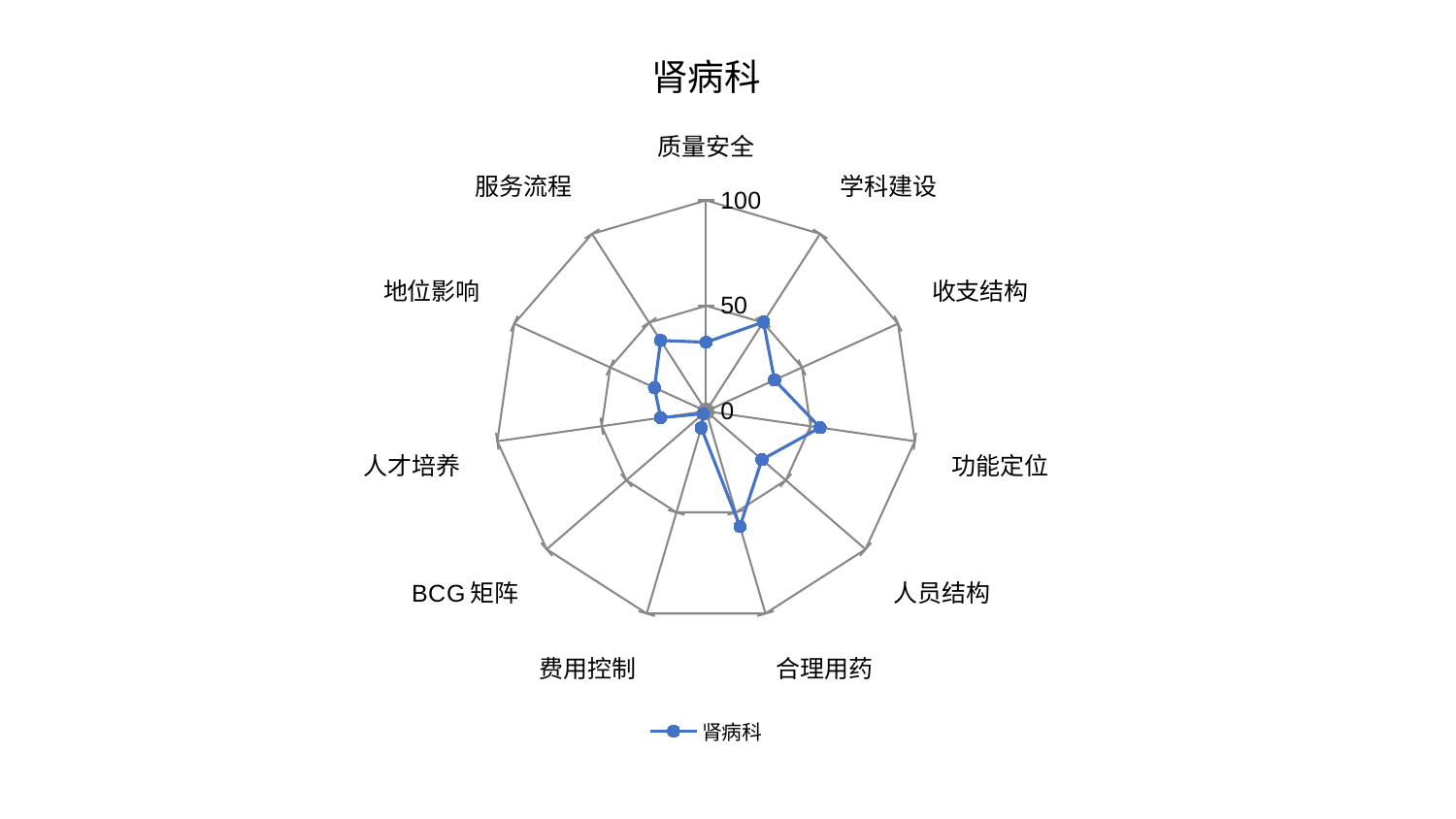

### Chart: 肾病科

| Category | 肾病科 |
|---|---|
| 质量安全 | 32.731575237055004 |
| 学科建设 | 50.32558862355213 |
| 收支结构 | 35.66427006973035 |
| 功能定位 | 54.60887441626183 |
| 人员结构 | 35.037452383658234 |
| 合理用药 | 56.93433999250233 |
| 费用控制 | 8.23864747717662 |
| BCG矩阵 | 1.771431065827891 |
| 人才培养 | 21.769986126311792 |
| 地位影响 | 26.923742296750703 |
| 服务流程 | 39.90742230608169 |
147